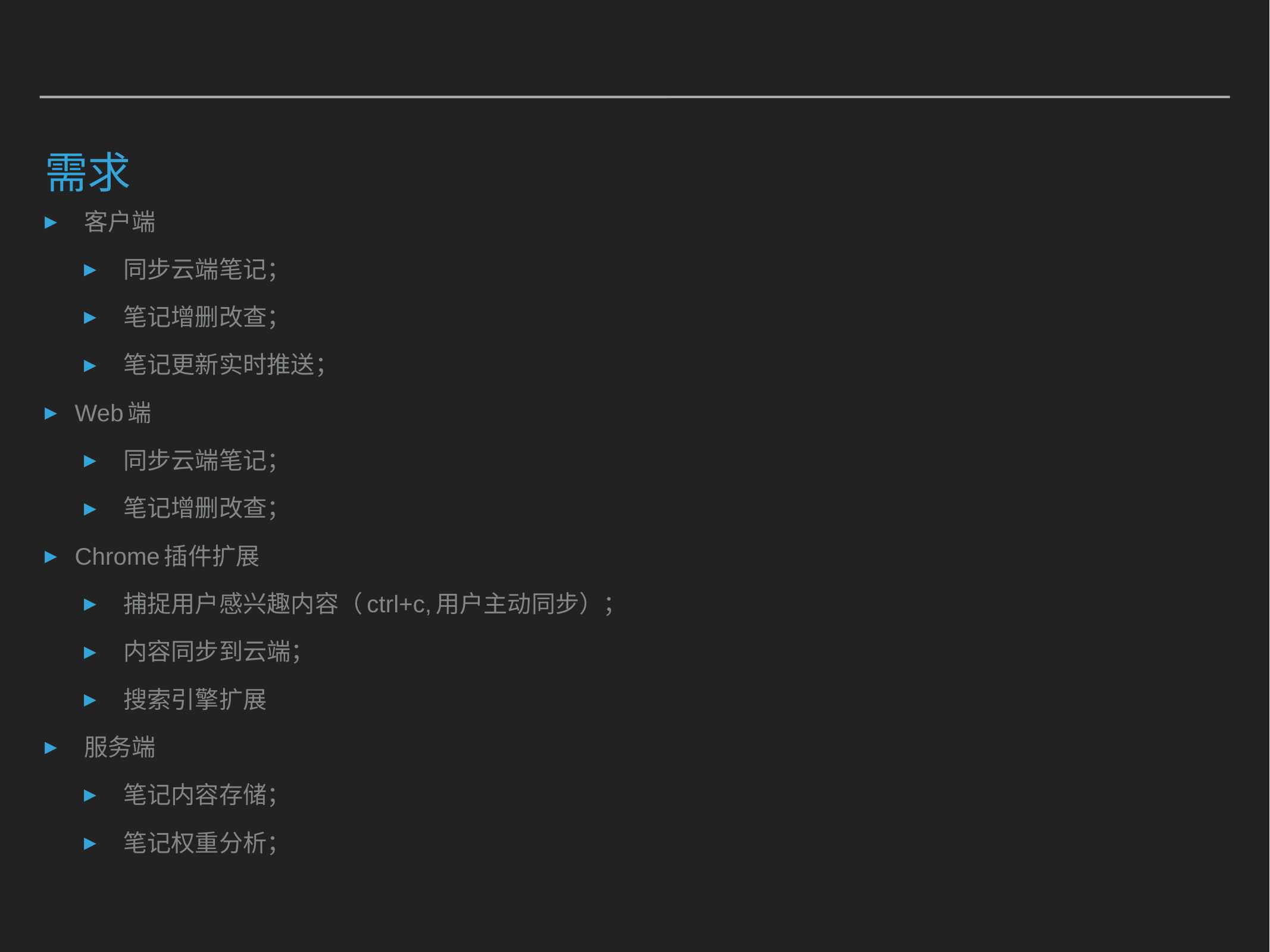

# 需求
客户端
同步云端笔记；
笔记增删改查；
笔记更新实时推送；
Web端
同步云端笔记；
笔记增删改查；
Chrome插件扩展
捕捉用户感兴趣内容（ctrl+c,用户主动同步）；
内容同步到云端；
搜索引擎扩展
服务端
笔记内容存储；
笔记权重分析；